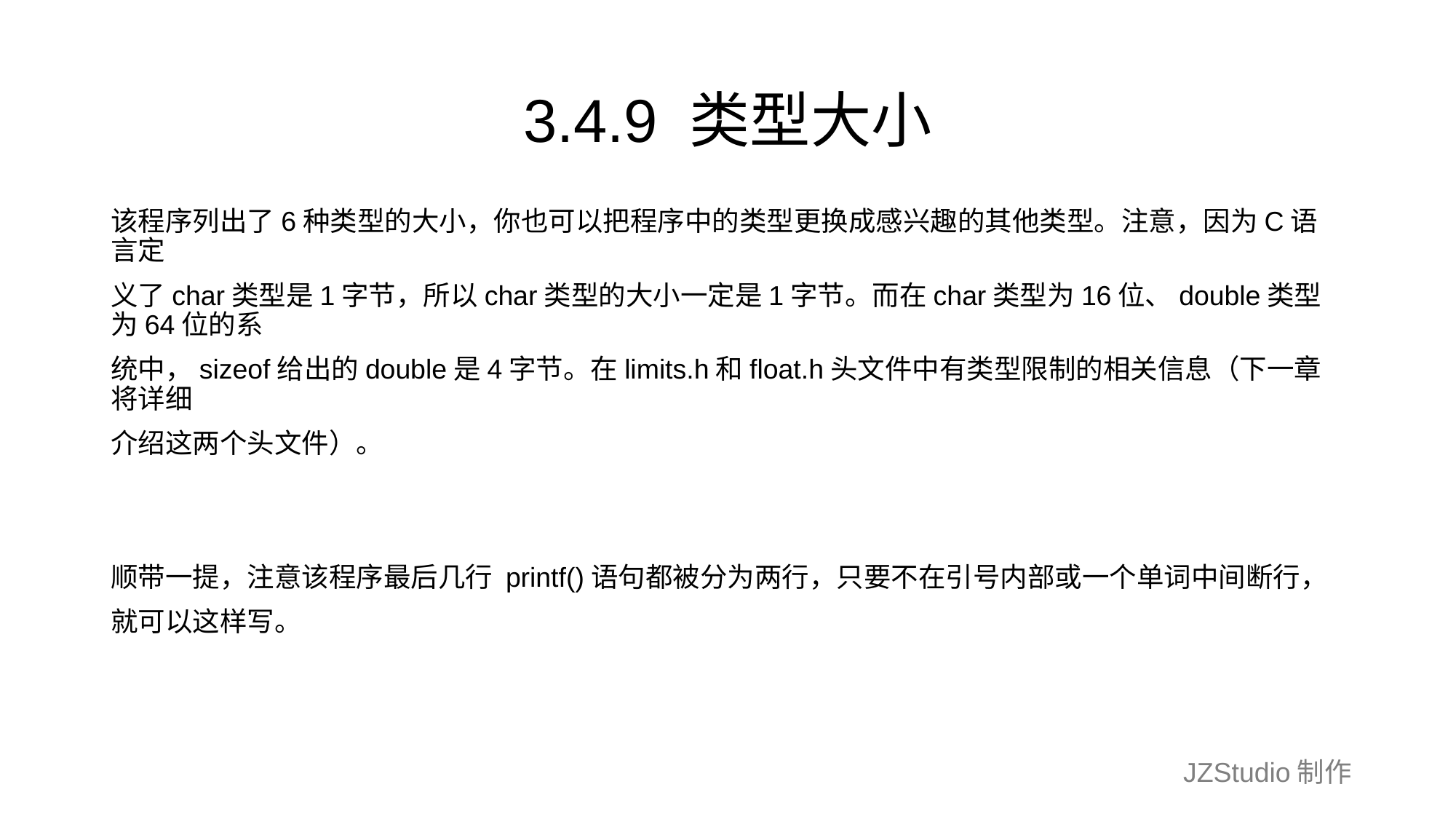

# 3.4.9 类型大小
该程序列出了6种类型的大小，你也可以把程序中的类型更换成感兴趣的其他类型。注意，因为C语言定
义了char类型是1字节，所以char类型的大小一定是1字节。而在char类型为16位、double类型为64位的系
统中，sizeof给出的double是4字节。在limits.h和float.h头文件中有类型限制的相关信息（下一章将详细
介绍这两个头文件）。

顺带一提，注意该程序最后几行 printf()语句都被分为两行，只要不在引号内部或一个单词中间断行，
就可以这样写。